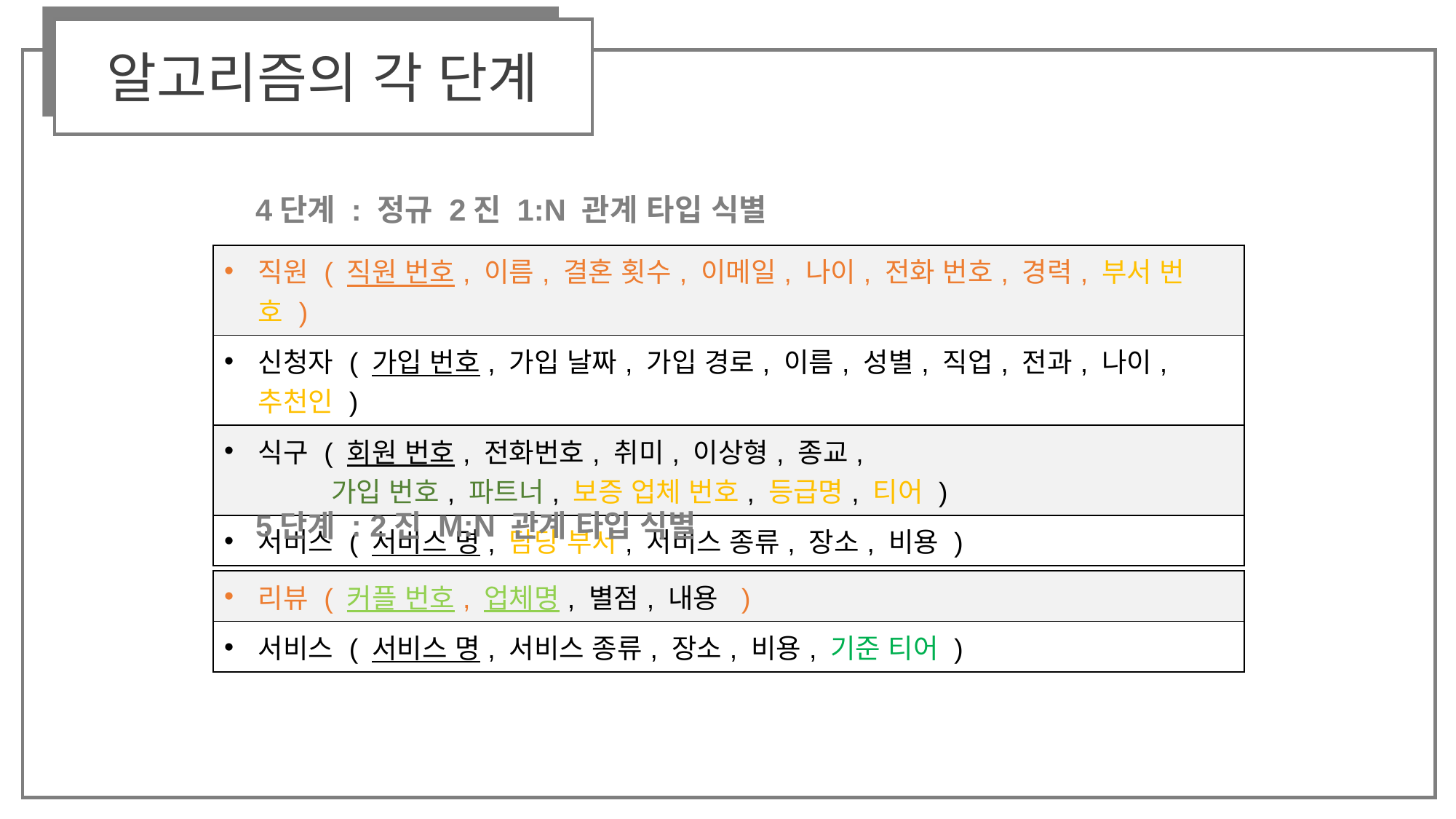

알고리즘의 각 단계
4단계 : 정규 2진 1:N 관계 타입 식별
| 직원 ( 직원 번호, 이름, 결혼 횟수, 이메일, 나이, 전화 번호, 경력, 부서 번호 ) |
| --- |
| 신청자 ( 가입 번호, 가입 날짜, 가입 경로, 이름, 성별, 직업, 전과, 나이, 추천인 ) |
| 식구 ( 회원 번호, 전화번호, 취미, 이상형, 종교, 가입 번호, 파트너, 보증 업체 번호, 등급명, 티어 ) |
| 서비스 ( 서비스 명, 담당 부서, 서비스 종류, 장소, 비용 ) |
5단계 : 2진 M:N 관계 타입 식별
| 리뷰 ( 커플 번호, 업체명, 별점, 내용 ) |
| --- |
| 서비스 ( 서비스 명, 서비스 종류, 장소, 비용, 기준 티어 ) |